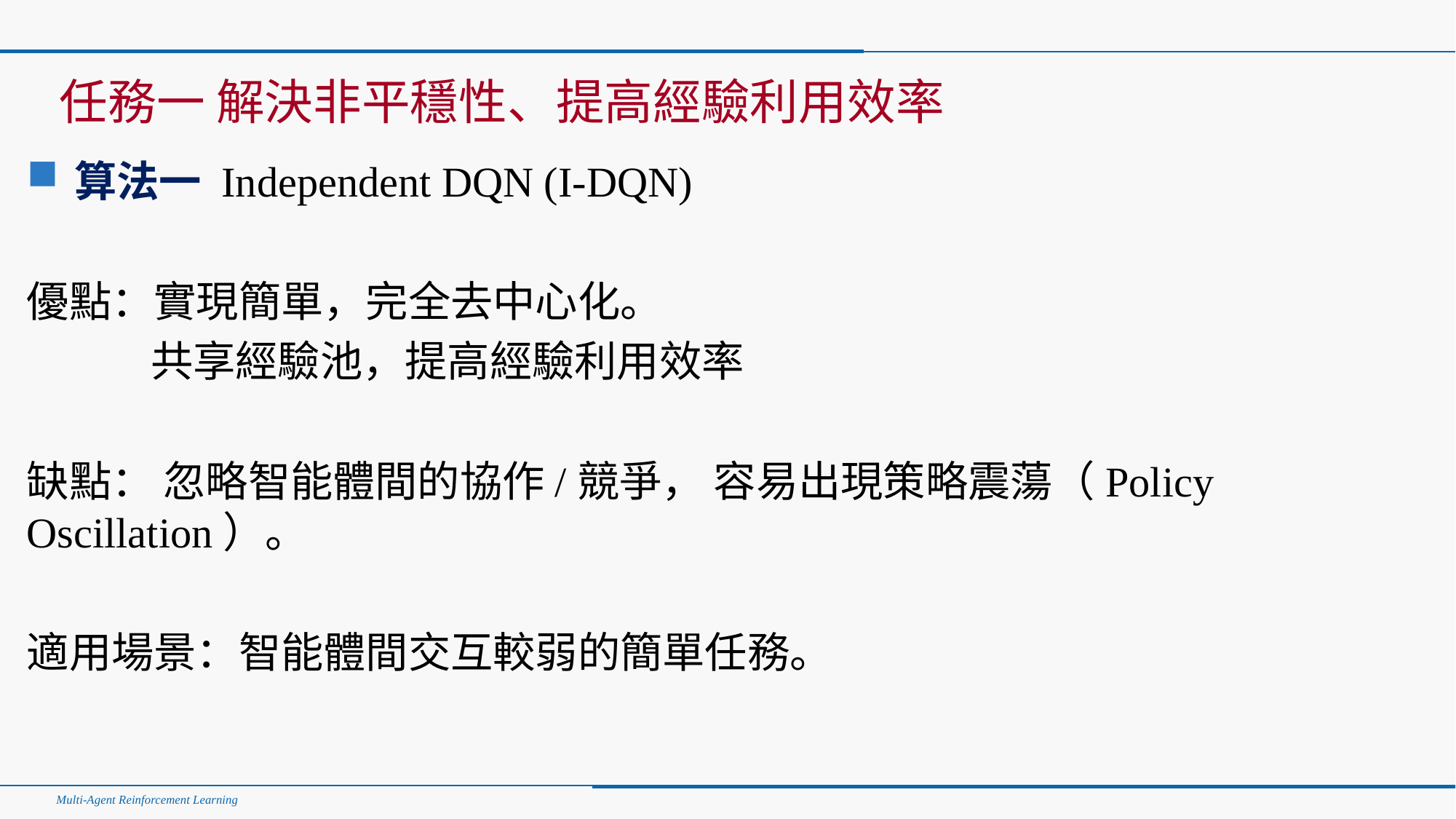

#
任務一 解決非平穩性、提高經驗利用效率
算法一 Independent DQN (I-DQN)

優點：實現簡單，完全去中心化。
            共享經驗池，提高經驗利用效率

缺點： 忽略智能體間的協作/競爭， 容易出現策略震蕩（Policy Oscillation）。

適用場景：智能體間交互較弱的簡單任務。
30